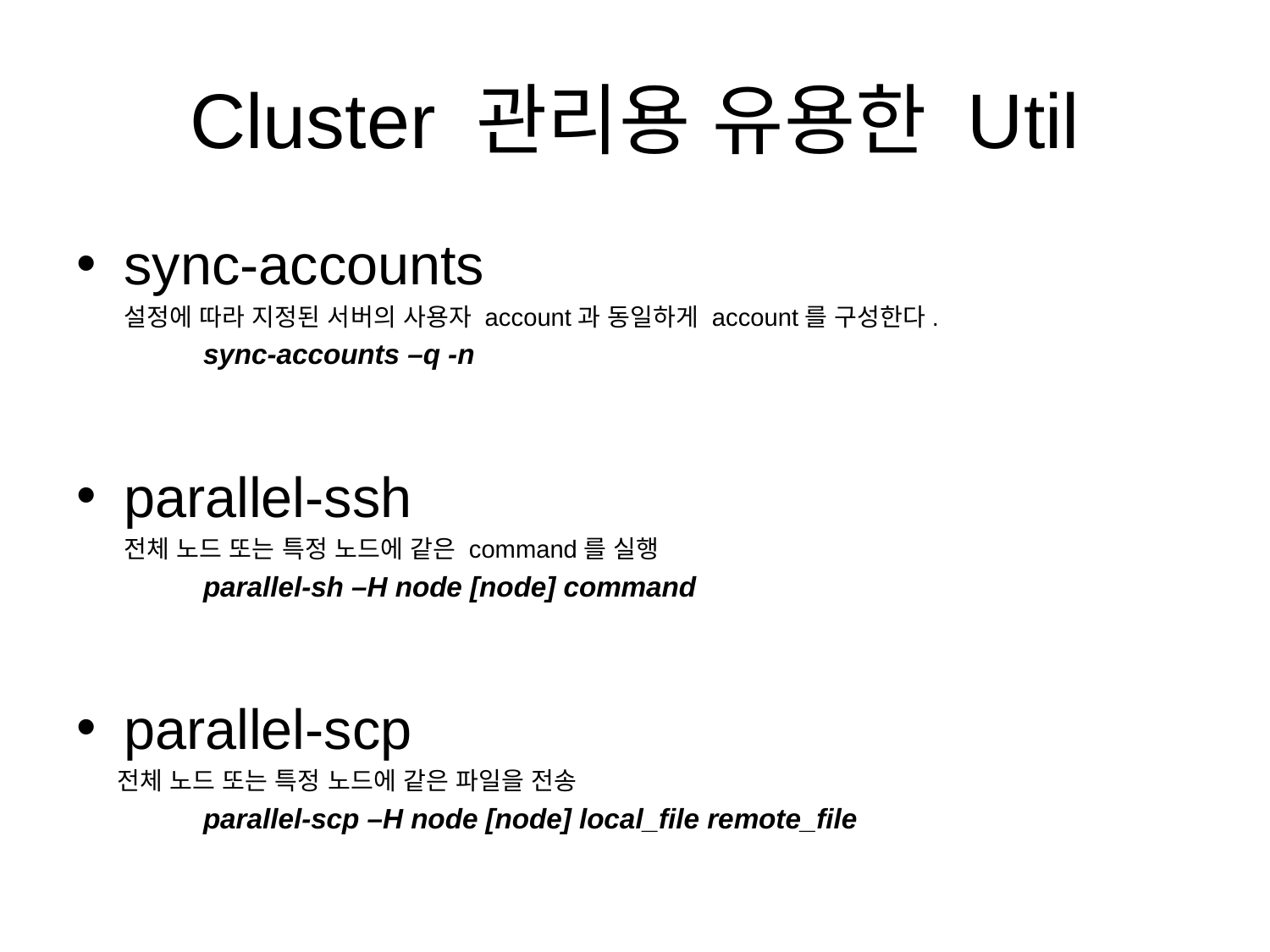

# Cluster 관리용 유용한 Util
sync-accounts
      설정에 따라 지정된 서버의 사용자 account과 동일하게 account를 구성한다.
	sync-accounts –q -n

parallel-ssh
      전체 노드 또는 특정 노드에 같은 command를 실행
	parallel-sh –H node [node] command

parallel-scp
     전체 노드 또는 특정 노드에 같은 파일을 전송
	parallel-scp –H node [node] local_file remote_file